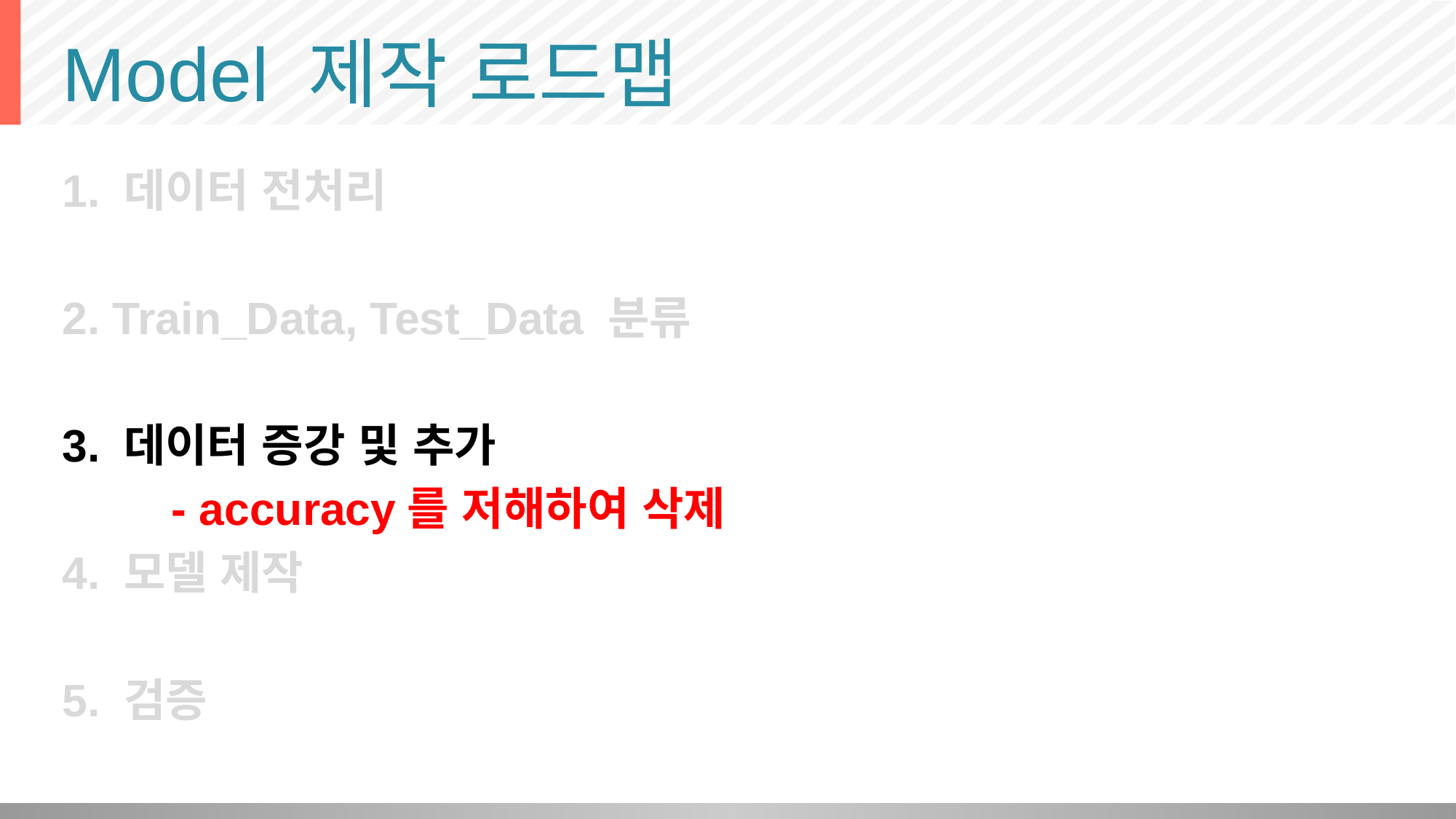

# Model 제작 로드맵
1. 데이터 전처리

2. Train_Data, Test_Data 분류

3. 데이터 증강 및 추가
	- accuracy를 저해하여 삭제
4. 모델 제작

5. 검증